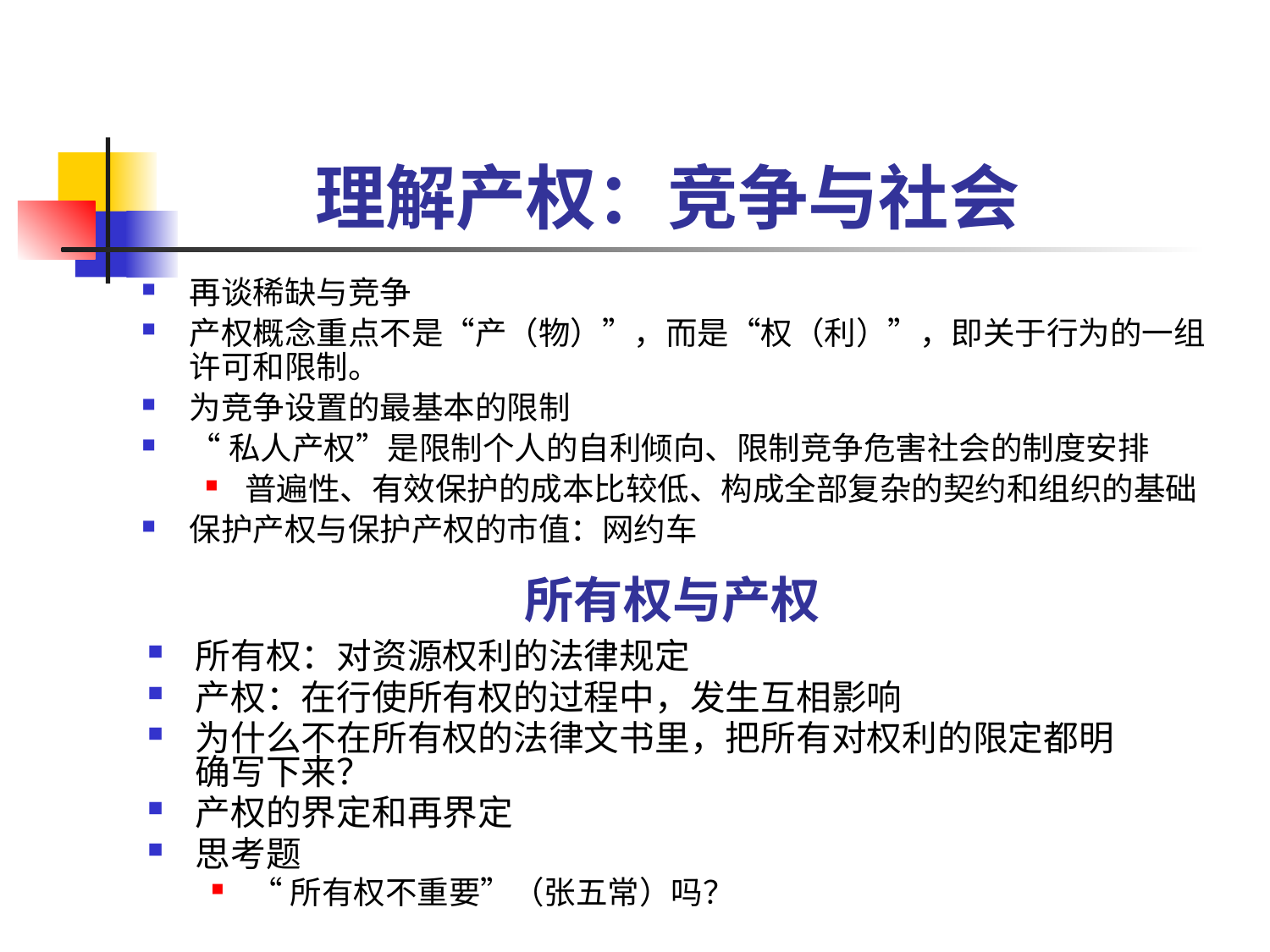

# 理解产权：竞争与社会
再谈稀缺与竞争
产权概念重点不是“产（物）”，而是“权（利）”，即关于行为的一组许可和限制。
为竞争设置的最基本的限制
“私人产权”是限制个人的自利倾向、限制竞争危害社会的制度安排
普遍性、有效保护的成本比较低、构成全部复杂的契约和组织的基础
保护产权与保护产权的市值：网约车

所有权与产权
所有权：对资源权利的法律规定
产权：在行使所有权的过程中，发生互相影响
为什么不在所有权的法律文书里，把所有对权利的限定都明确写下来？
产权的界定和再界定
思考题
“所有权不重要”（张五常）吗？